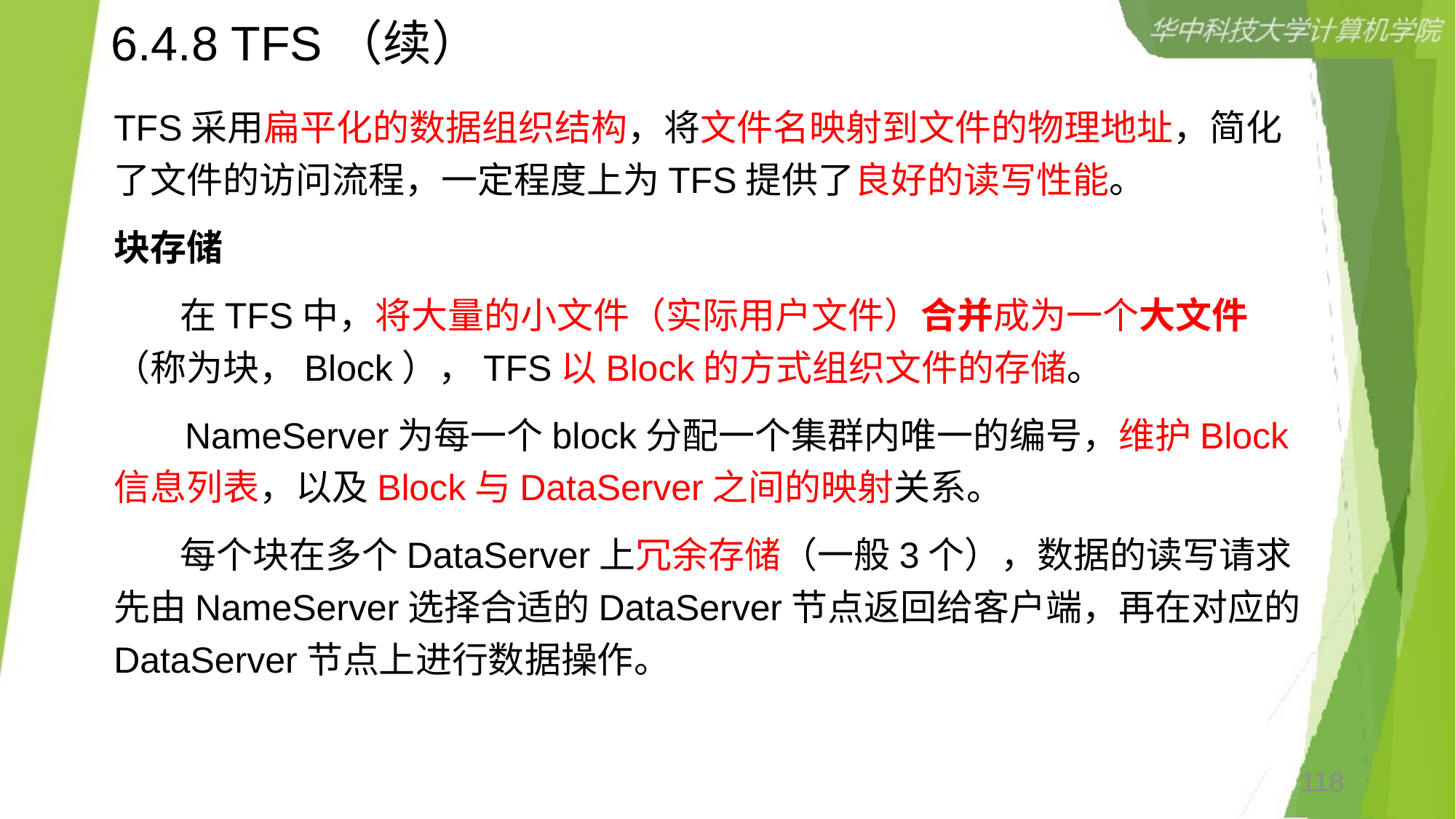

# 6.4.8 TFS（续）
TFS采用扁平化的数据组织结构，将文件名映射到文件的物理地址，简化了文件的访问流程，一定程度上为TFS提供了良好的读写性能。
块存储
       在TFS中，将大量的小文件（实际用户文件）合并成为一个大文件（称为块，Block），TFS以Block的方式组织文件的存储。
       NameServer为每一个block分配一个集群内唯一的编号，维护Block信息列表，以及Block与DataServer之间的映射关系。
       每个块在多个DataServer上冗余存储（一般3个），数据的读写请求先由NameServer选择合适的DataServer节点返回给客户端，再在对应的DataServer节点上进行数据操作。
118